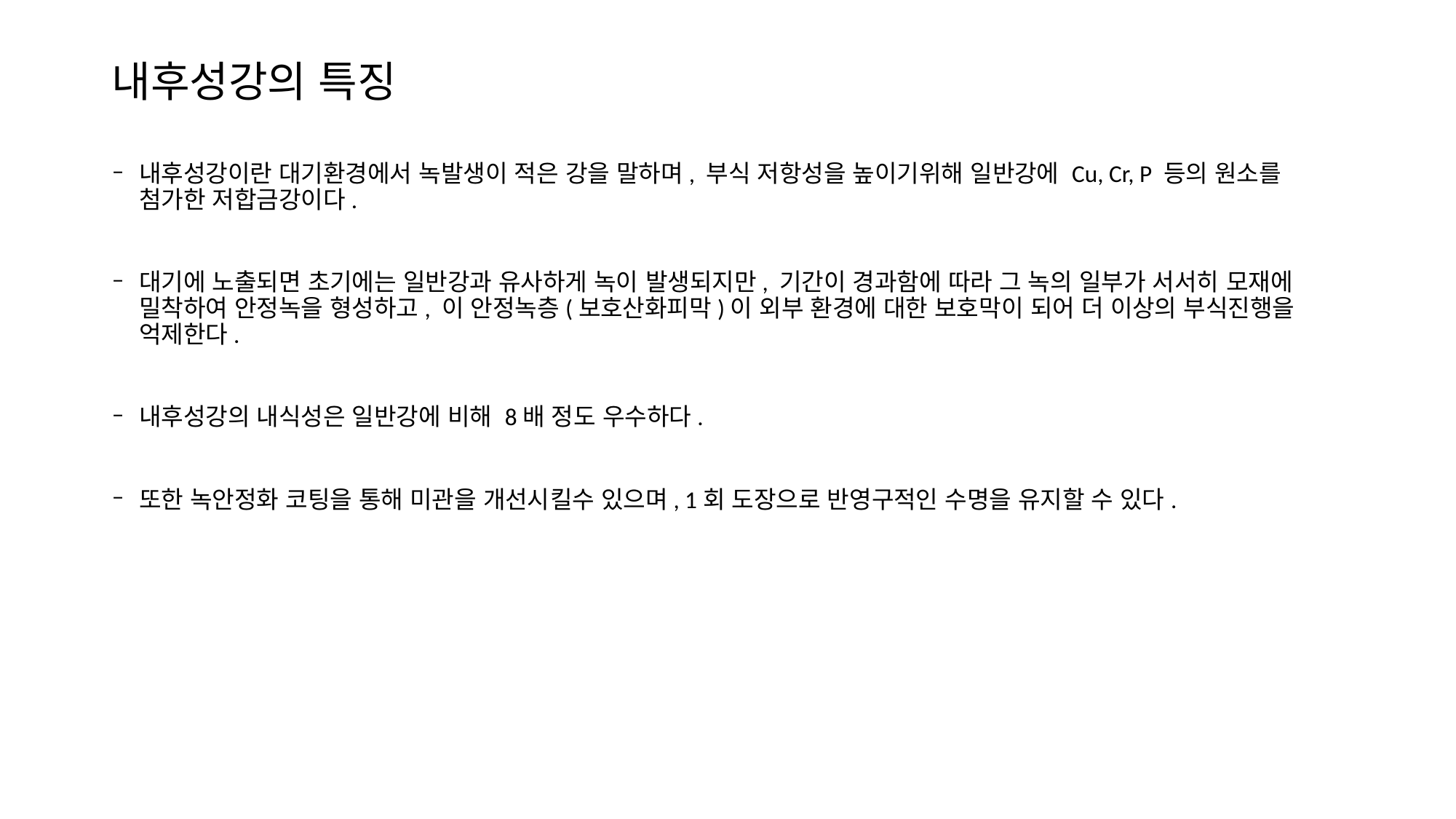

# 내후성강의 특징
내후성강이란 대기환경에서 녹발생이 적은 강을 말하며, 부식 저항성을 높이기위해 일반강에 Cu, Cr, P 등의 원소를 첨가한 저합금강이다.

대기에 노출되면 초기에는 일반강과 유사하게 녹이 발생되지만, 기간이 경과함에 따라 그 녹의 일부가 서서히 모재에 밀착하여 안정녹을 형성하고, 이 안정녹층(보호산화피막)이 외부 환경에 대한 보호막이 되어 더 이상의 부식진행을 억제한다.

내후성강의 내식성은 일반강에 비해 8배 정도 우수하다.

또한 녹안정화 코팅을 통해 미관을 개선시킬수 있으며, 1회 도장으로 반영구적인 수명을 유지할 수 있다.